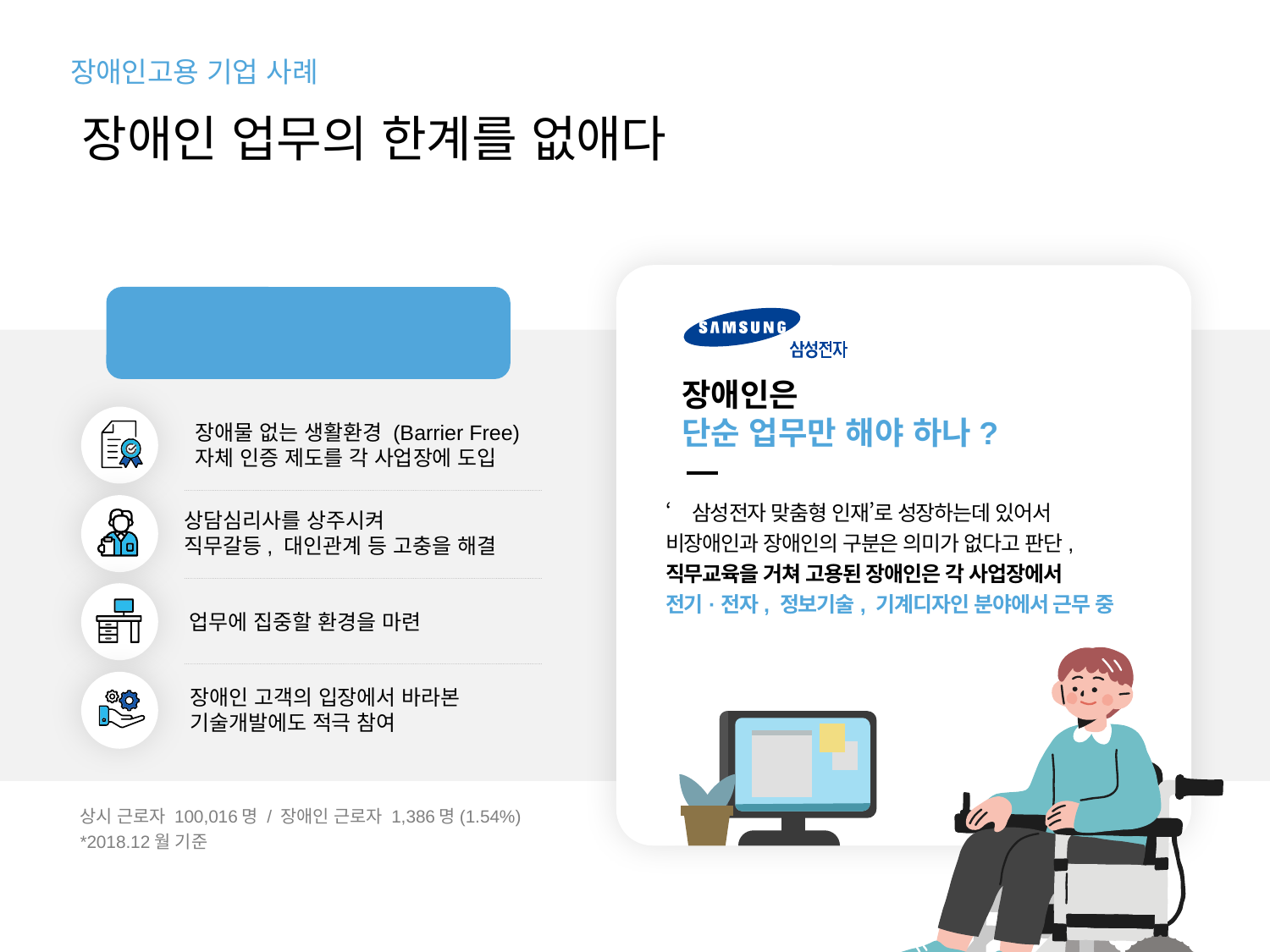

장애인고용 기업 사례
장애인 업무의 한계를 없애다

장애인 고용 전문가와 함께

다양한 장애인 고용 대책 마련

장애인은
단순 업무만 해야 하나?

장애물 없는 생활환경 (Barrier Free)
자체 인증 제도를 각 사업장에 도입

‘삼성전자 맞춤형 인재’로 성장하는데 있어서
비장애인과 장애인의 구분은 의미가 없다고 판단,
직무교육을 거쳐 고용된 장애인은 각 사업장에서
전기·전자, 정보기술, 기계디자인 분야에서 근무 중

상담심리사를 상주시켜
직무갈등, 대인관계 등 고충을 해결

업무에 집중할 환경을 마련

장애인 고객의 입장에서 바라본
기술개발에도 적극 참여

상시 근로자 100,016명 / 장애인 근로자 1,386명(1.54%)
*2018.12월 기준